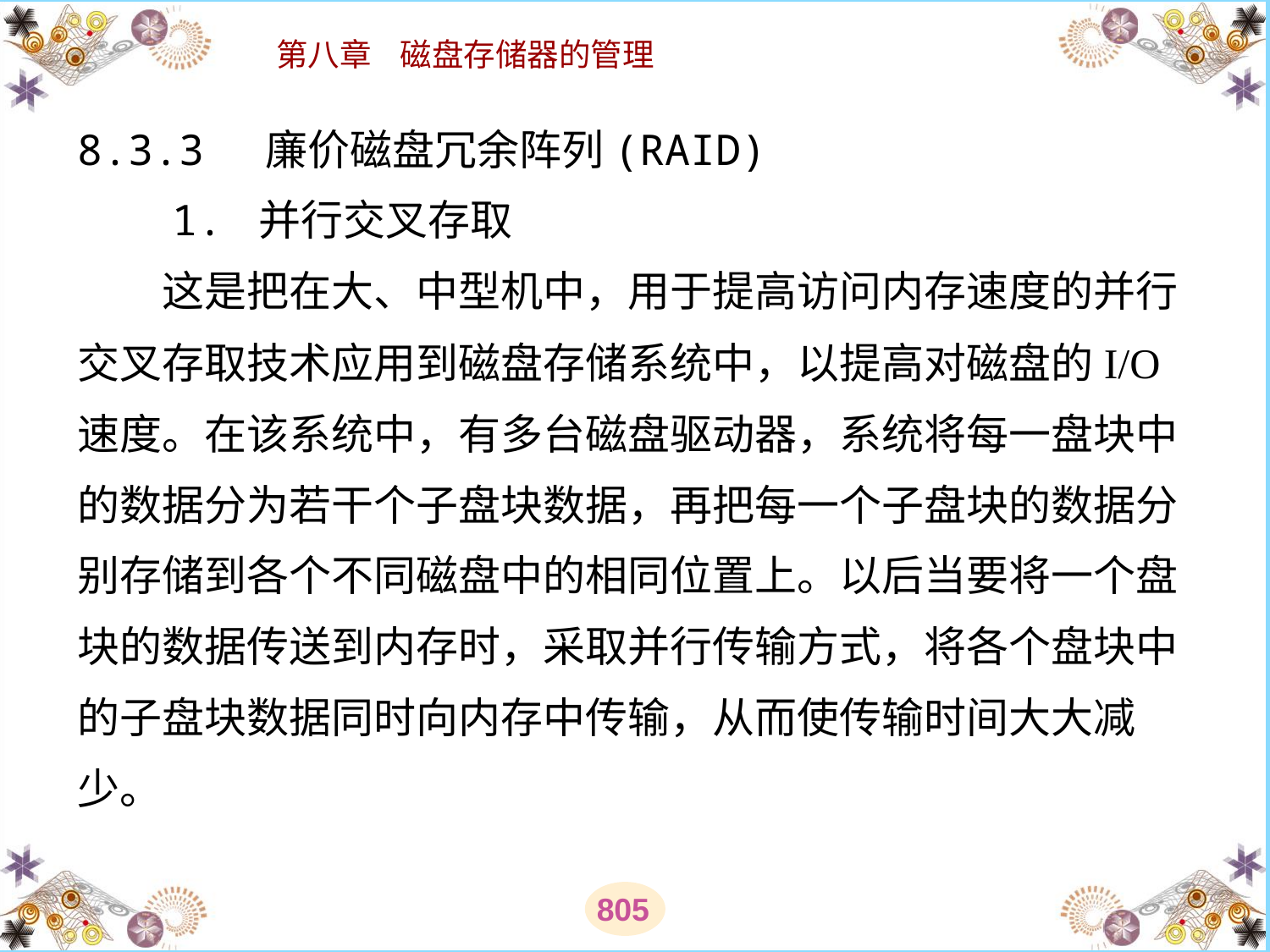

# 8.3.3  廉价磁盘冗余阵列(RAID) 　　1. 并行交叉存取 　　这是把在大、中型机中，用于提高访问内存速度的并行交叉存取技术应用到磁盘存储系统中，以提高对磁盘的I/O速度。在该系统中，有多台磁盘驱动器，系统将每一盘块中的数据分为若干个子盘块数据，再把每一个子盘块的数据分别存储到各个不同磁盘中的相同位置上。以后当要将一个盘块的数据传送到内存时，采取并行传输方式，将各个盘块中的子盘块数据同时向内存中传输，从而使传输时间大大减少。